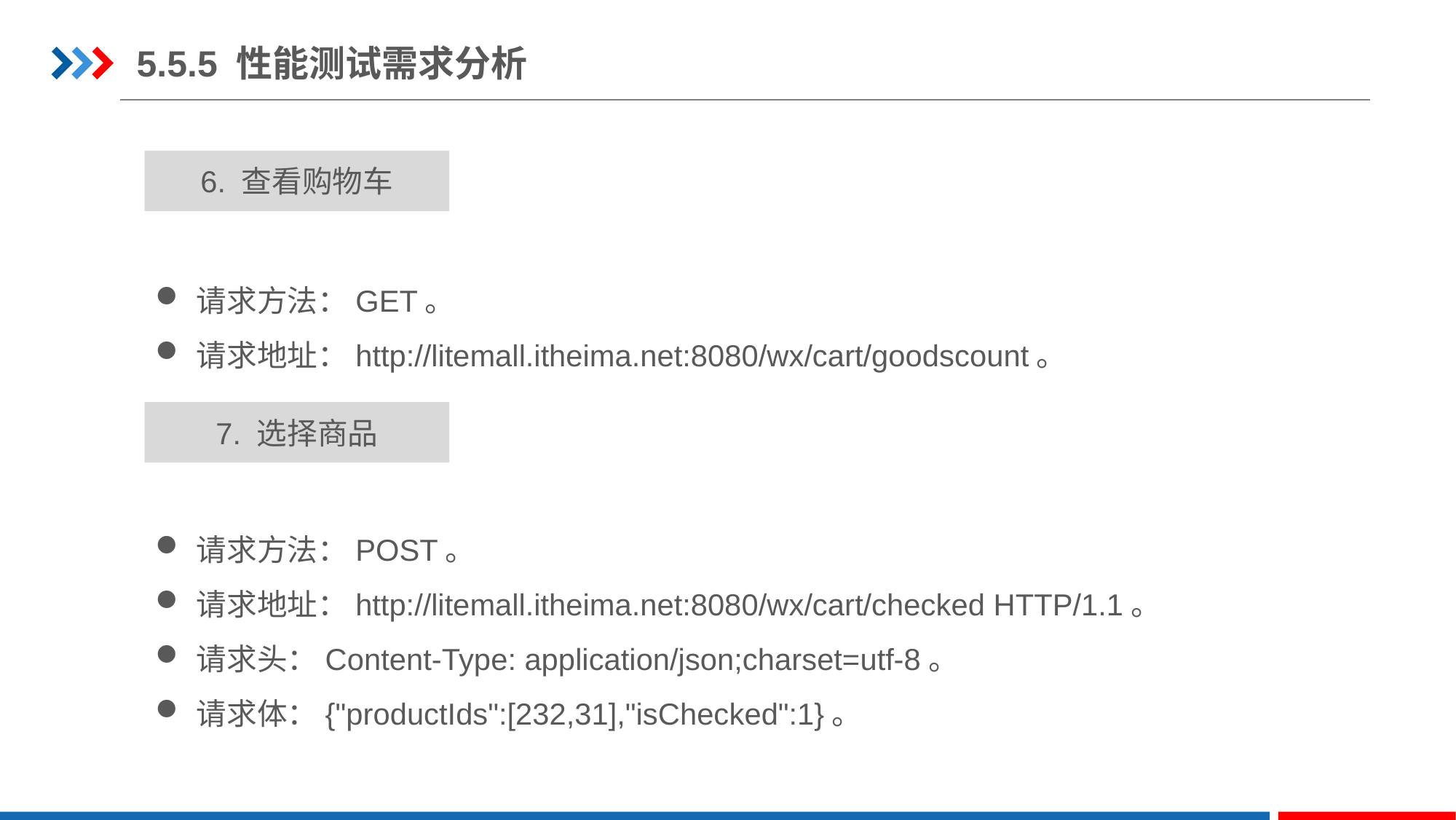

5.5.5 性能测试需求分析
6. 查看购物车
请求方法：GET。
请求地址：http://litemall.itheima.net:8080/wx/cart/goodscount。
7. 选择商品
请求方法：POST。
请求地址：http://litemall.itheima.net:8080/wx/cart/checked HTTP/1.1。
请求头：Content-Type: application/json;charset=utf-8。
请求体：{"productIds":[232,31],"isChecked":1}。